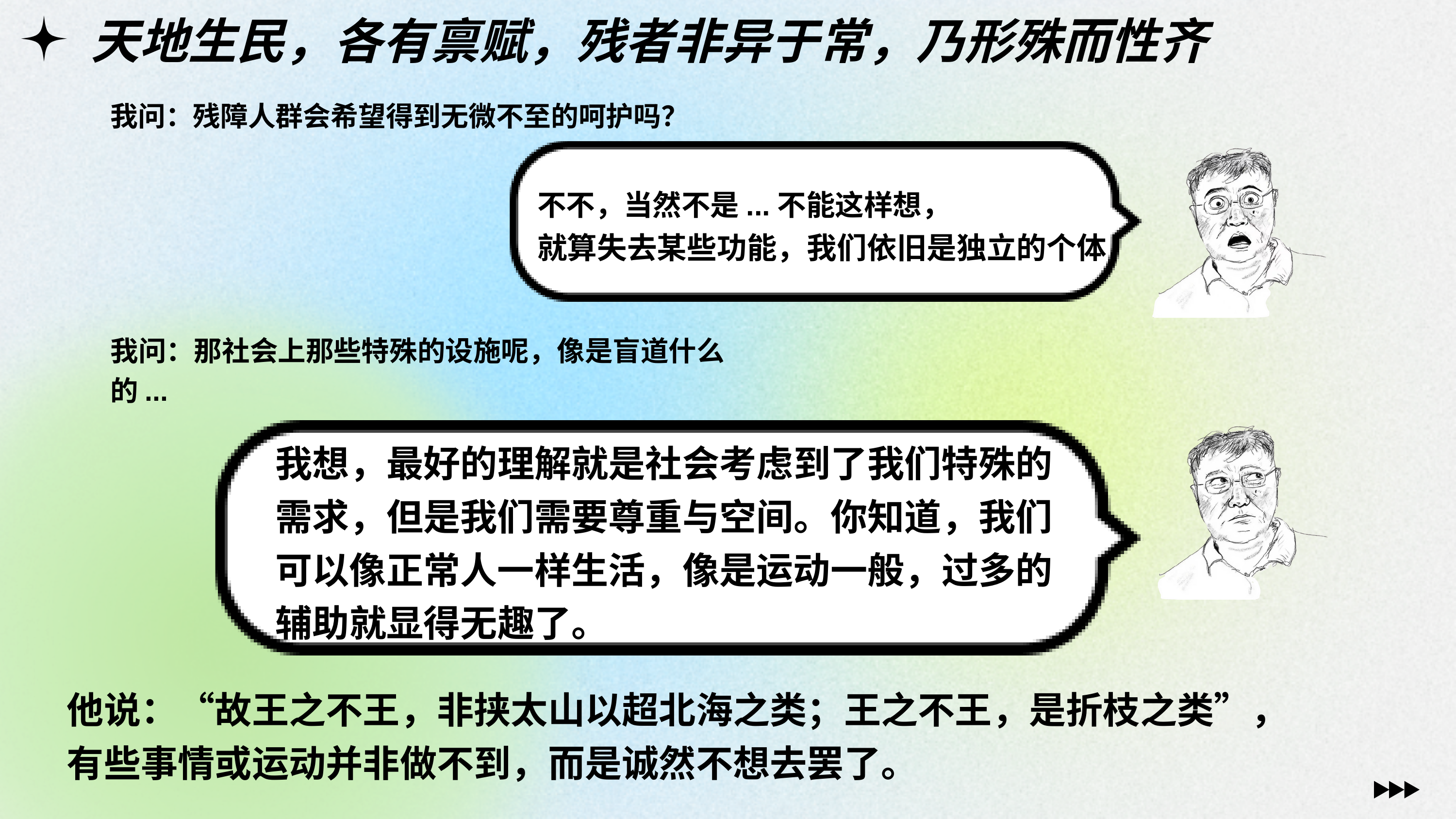

天地生民，各有禀赋，残者非异于常，乃形殊而性齐

我问：残障人群会希望得到无微不至的呵护吗？

不不，当然不是...不能这样想，
就算失去某些功能，我们依旧是独立的个体

我问：那社会上那些特殊的设施呢，像是盲道什么的...

我想，最好的理解就是社会考虑到了我们特殊的需求，但是我们需要尊重与空间。你知道，我们可以像正常人一样生活，像是运动一般，过多的辅助就显得无趣了。
他说：“故王之不王，非挟太山以超北海之类；王之不王，是折枝之类”，有些事情或运动并非做不到，而是诚然不想去罢了。